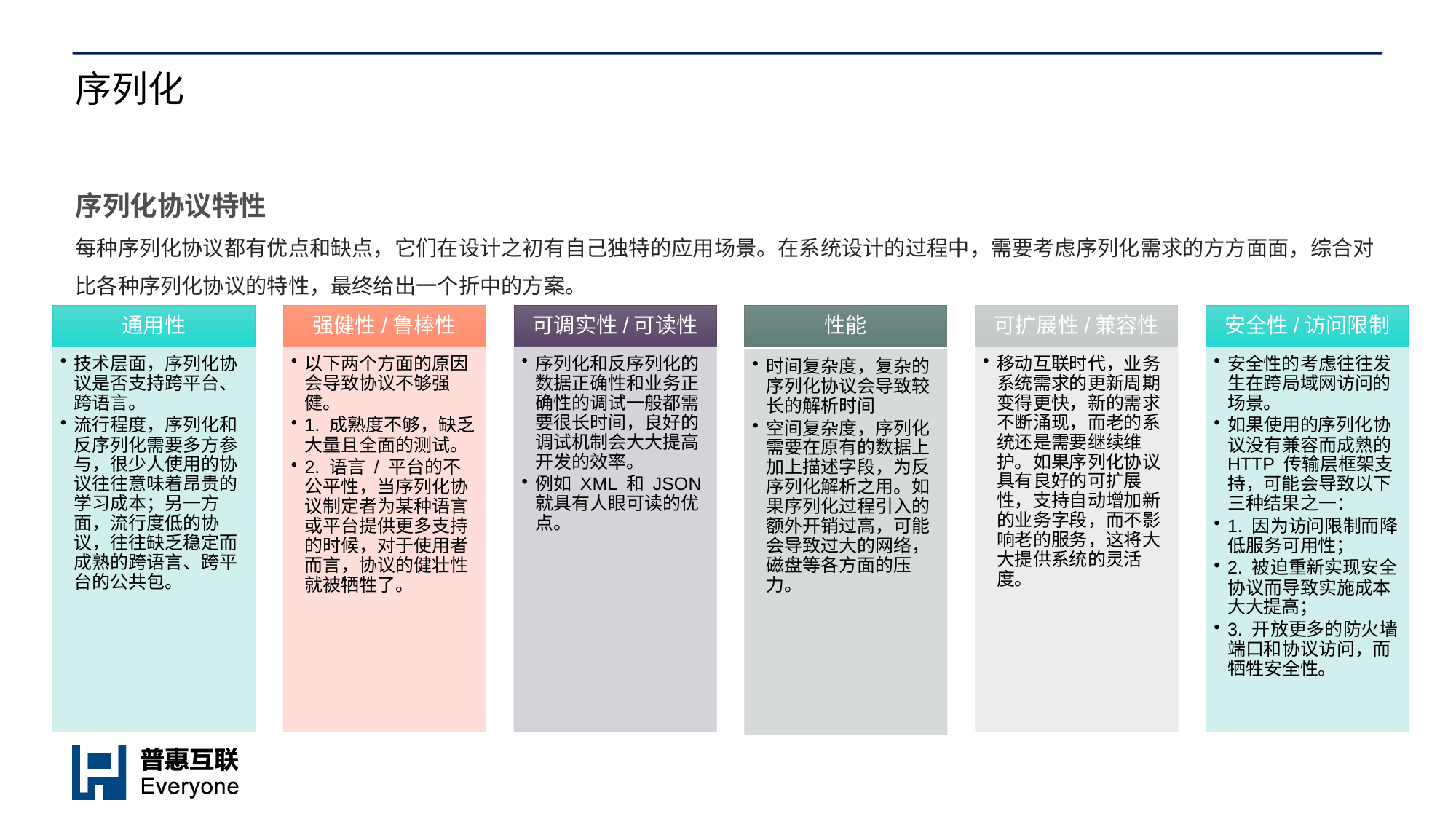

# 序列化
序列化协议特性
每种序列化协议都有优点和缺点，它们在设计之初有自己独特的应用场景。在系统设计的过程中，需要考虑序列化需求的方方面面，综合对比各种序列化协议的特性，最终给出一个折中的方案。
通用性
技术层面，序列化协议是否支持跨平台、跨语言。
流行程度，序列化和反序列化需要多方参与，很少人使用的协议往往意味着昂贵的学习成本；另一方面，流行度低的协议，往往缺乏稳定而成熟的跨语言、跨平台的公共包。
强健性/鲁棒性
以下两个方面的原因会导致协议不够强健。
1. 成熟度不够，缺乏大量且全面的测试。
2. 语言 / 平台的不公平性，当序列化协议制定者为某种语言或平台提供更多支持的时候，对于使用者而言，协议的健壮性就被牺牲了。
可调实性/可读性
序列化和反序列化的数据正确性和业务正确性的调试一般都需要很长时间，良好的调试机制会大大提高开发的效率。
例如 XML 和 JSON 就具有人眼可读的优点。
性能
时间复杂度，复杂的序列化协议会导致较长的解析时间
空间复杂度，序列化需要在原有的数据上加上描述字段，为反序列化解析之用。如果序列化过程引入的额外开销过高，可能会导致过大的网络，磁盘等各方面的压力。
可扩展性/兼容性
移动互联时代，业务系统需求的更新周期变得更快，新的需求不断涌现，而老的系统还是需要继续维护。如果序列化协议具有良好的可扩展性，支持自动增加新的业务字段，而不影响老的服务，这将大大提供系统的灵活度。
安全性/访问限制
安全性的考虑往往发生在跨局域网访问的场景。
如果使用的序列化协议没有兼容而成熟的 HTTP 传输层框架支持，可能会导致以下三种结果之一：
1. 因为访问限制而降低服务可用性；
2. 被迫重新实现安全协议而导致实施成本大大提高；
3. 开放更多的防火墙端口和协议访问，而牺牲安全性。